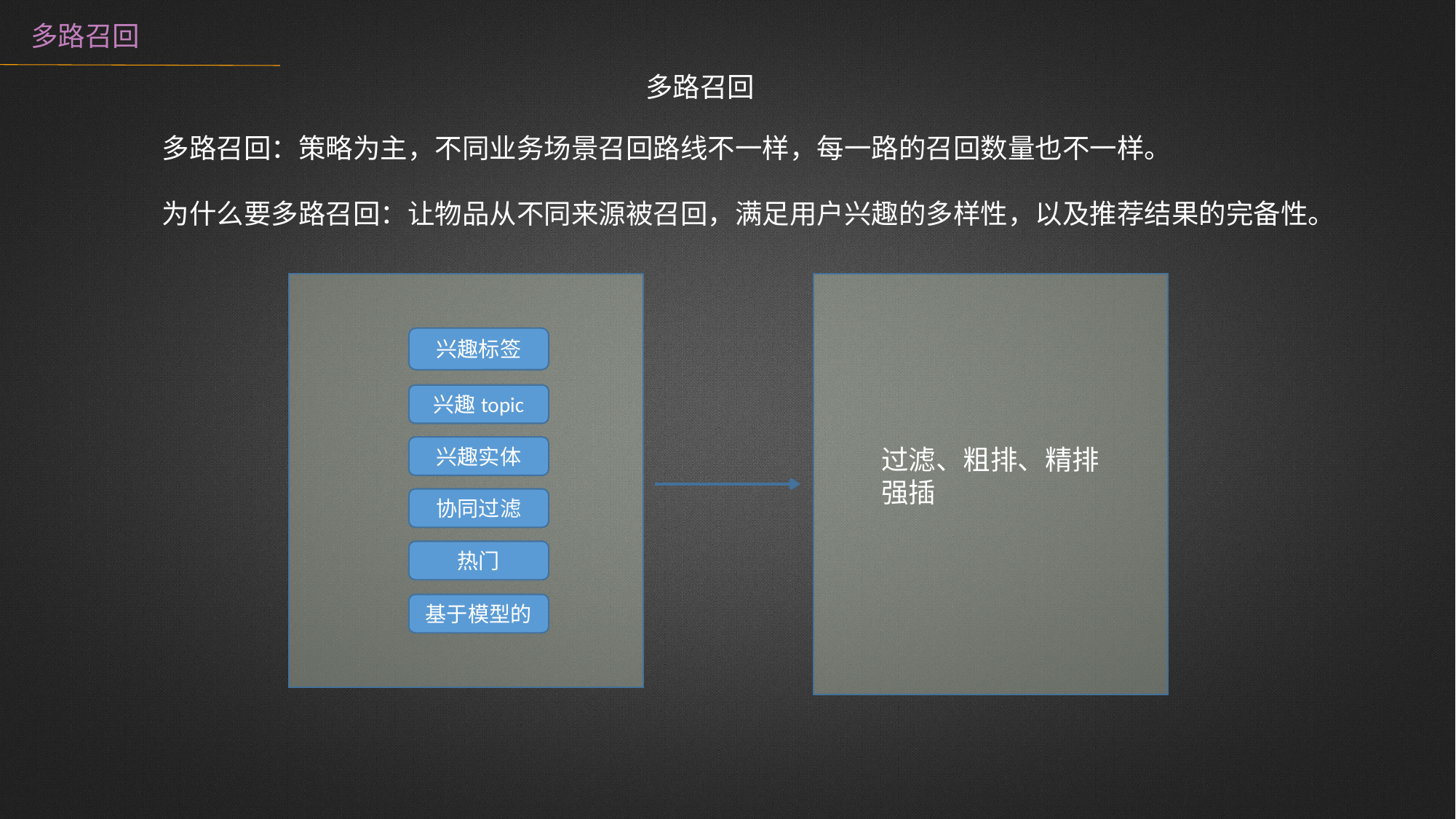

多路召回
多路召回
多路召回：策略为主，不同业务场景召回路线不一样，每一路的召回数量也不一样。

为什么要多路召回：让物品从不同来源被召回，满足用户兴趣的多样性，以及推荐结果的完备性。

兴趣标签
兴趣topic
兴趣实体
协同过滤
热门
基于模型的
过滤、粗排、精排
强插